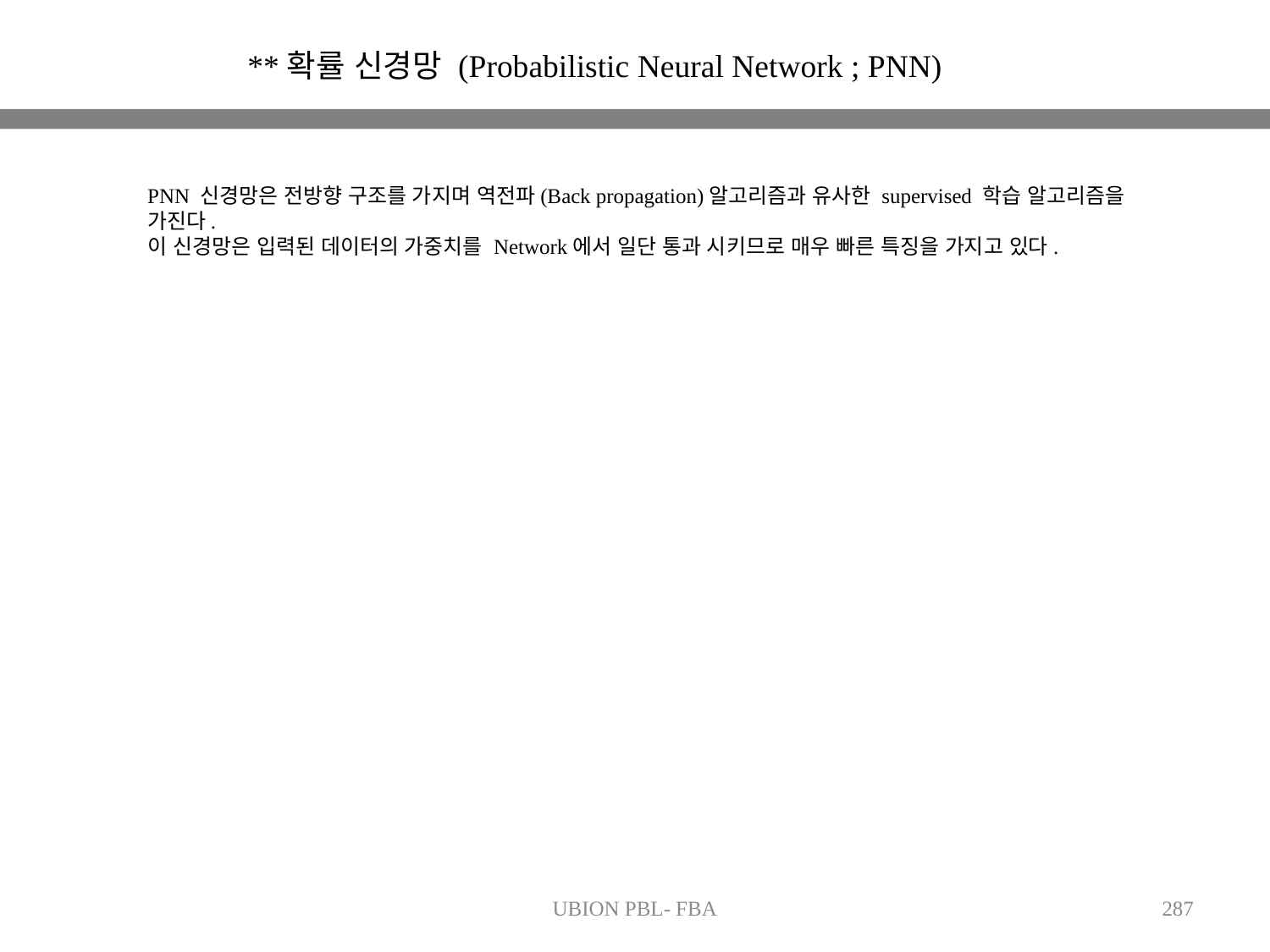

**확률 신경망 (Probabilistic Neural Network ; PNN)

PNN 신경망은 전방향 구조를 가지며 역전파(Back propagation)알고리즘과 유사한 supervised 학습 알고리즘을 가진다.
이 신경망은 입력된 데이터의 가중치를 Network에서 일단 통과 시키므로 매우 빠른 특징을 가지고 있다.
UBION PBL- FBA
287